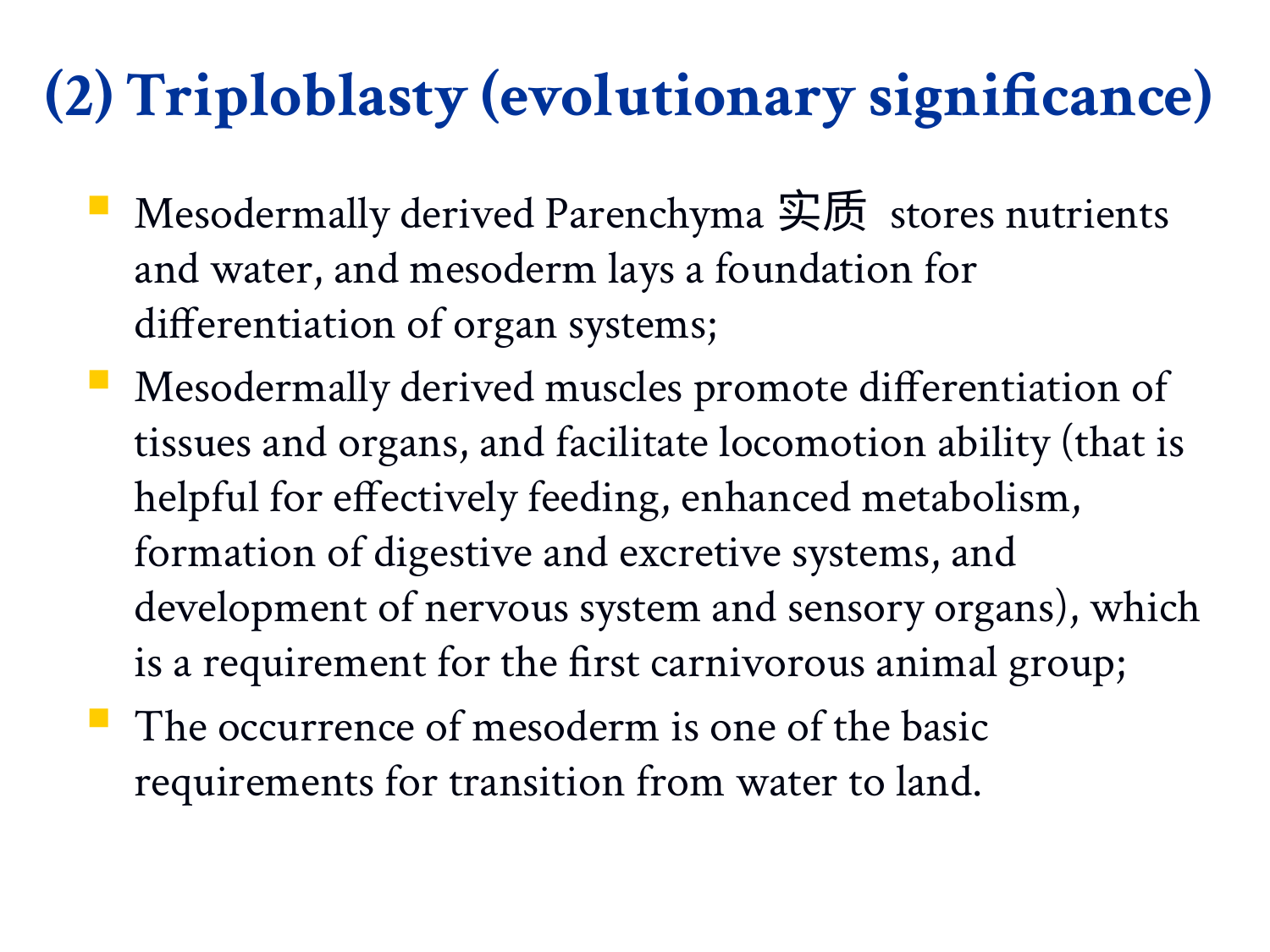

# (2) Triploblasty (evolutionary significance)
Mesodermally derived Parenchyma实质 stores nutrients and water, and mesoderm lays a foundation for differentiation of organ systems;
Mesodermally derived muscles promote differentiation of tissues and organs, and facilitate locomotion ability (that is helpful for effectively feeding, enhanced metabolism, formation of digestive and excretive systems, and development of nervous system and sensory organs), which is a requirement for the first carnivorous animal group;
The occurrence of mesoderm is one of the basic requirements for transition from water to land.